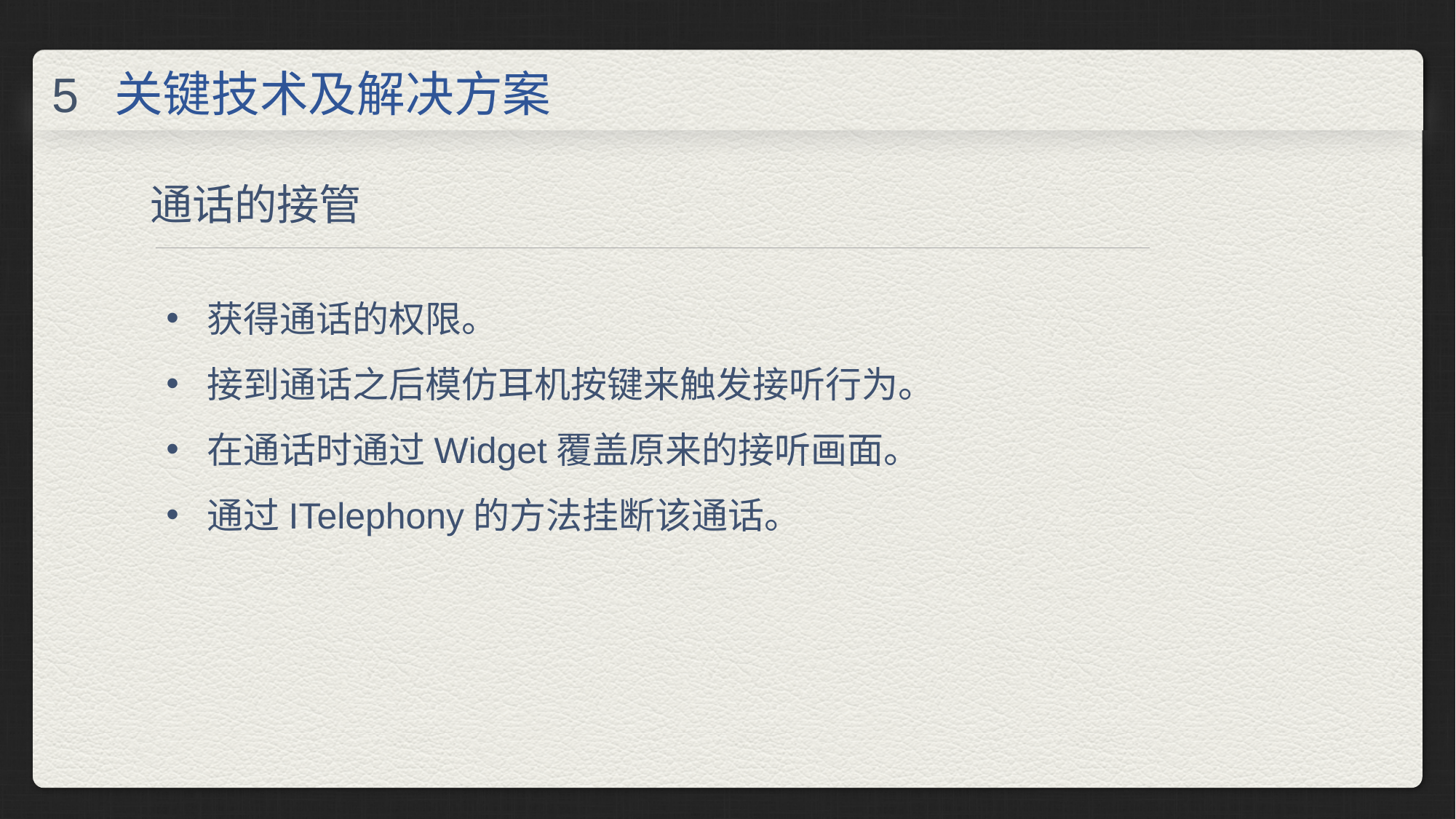

关键技术及解决方案
5
通话的接管
获得通话的权限。
接到通话之后模仿耳机按键来触发接听行为。
在通话时通过Widget覆盖原来的接听画面。
通过ITelephony的方法挂断该通话。